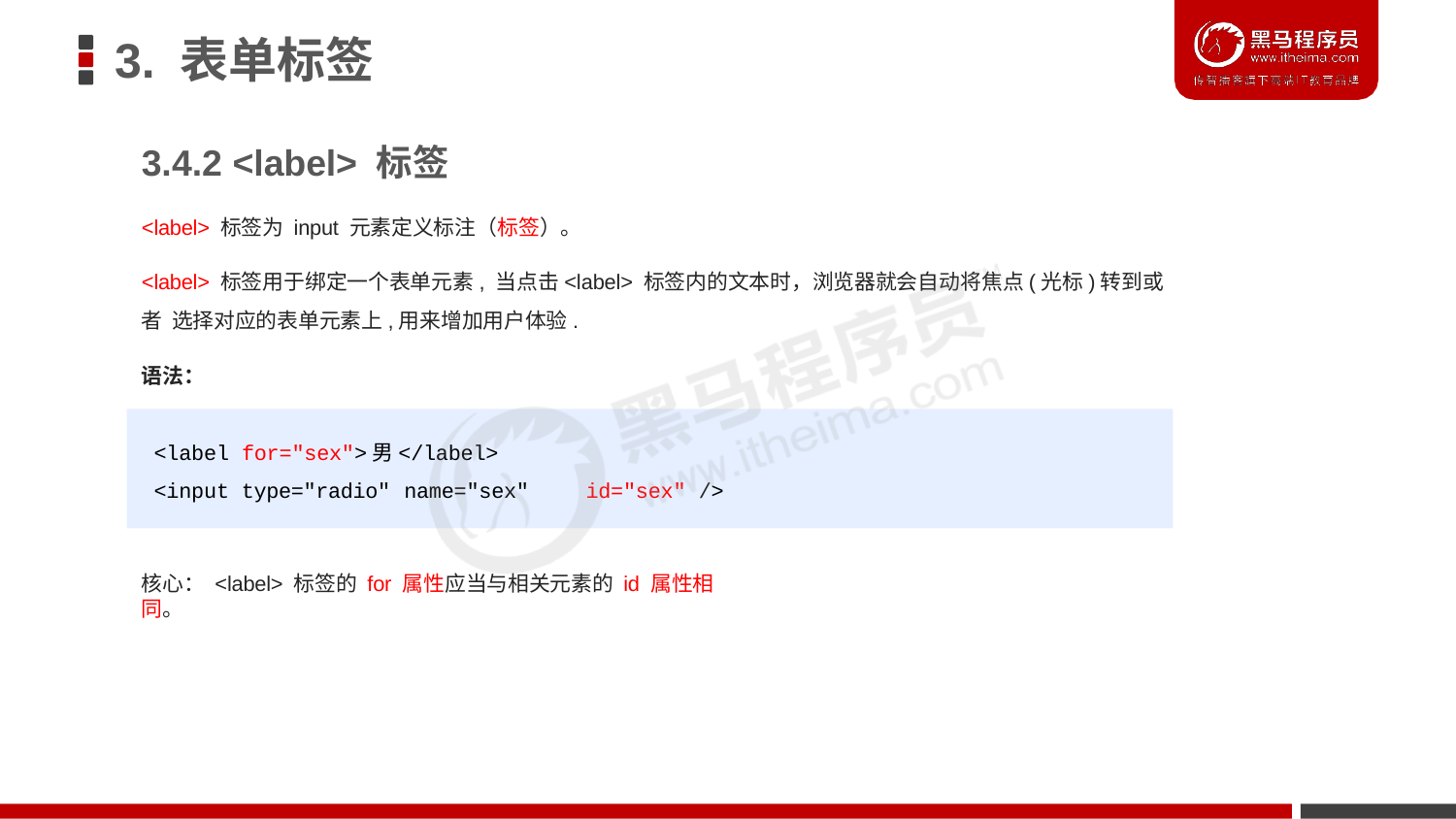

# 3. 表单标签
3.4.2 <label> 标签
<label> 标签为 input 元素定义标注（标签）。
<label> 标签用于绑定一个表单元素, 当点击<label> 标签内的文本时，浏览器就会自动将焦点(光标)转到或者  选择对应的表单元素上,用来增加用户体验.

语法：

<label for="sex">男</label>
<input type="radio" name="sex"	id="sex" />
核心： <label> 标签的 for 属性应当与相关元素的 id 属性相同。